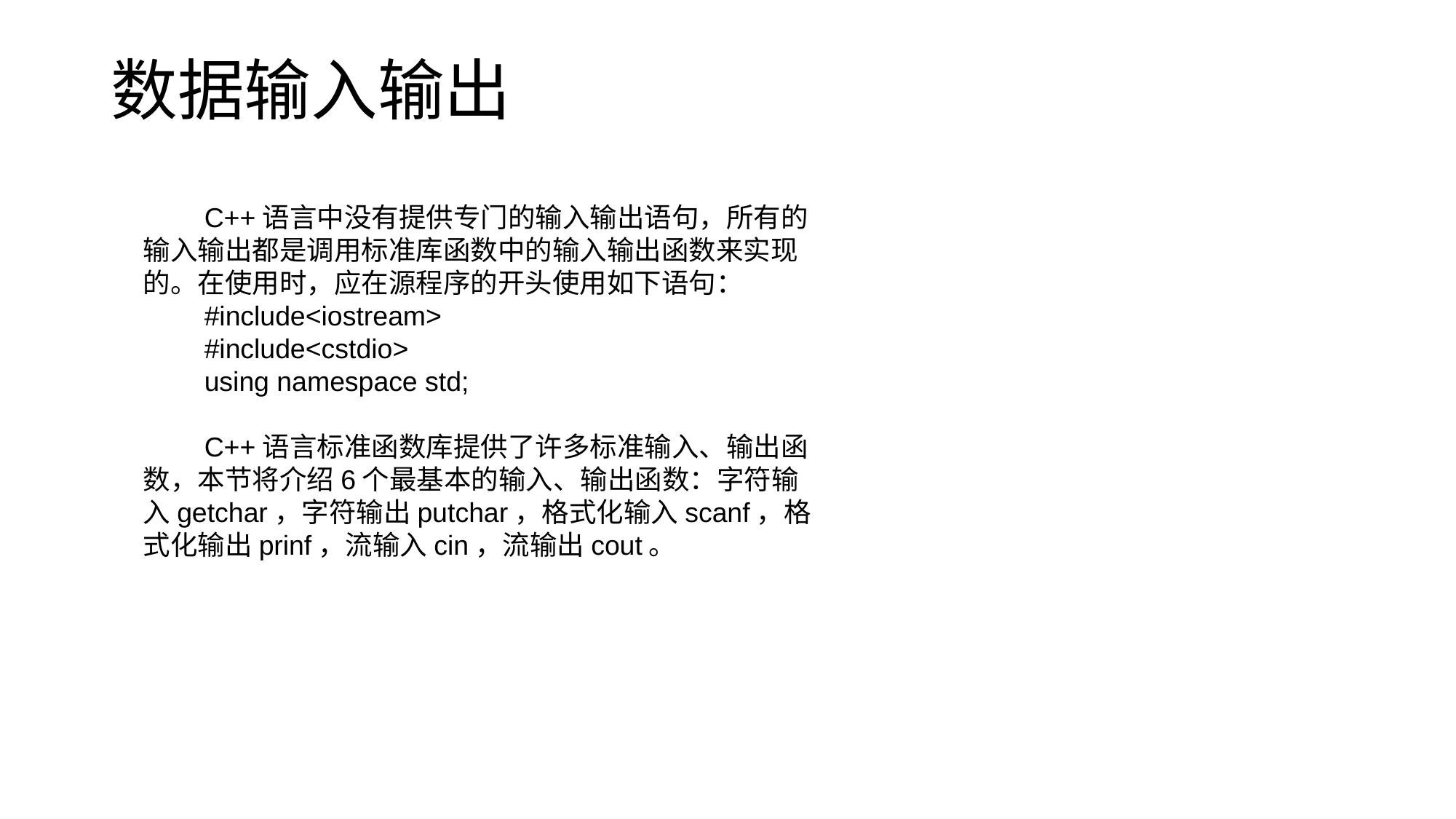

# 数据输入输出
　　C++语言中没有提供专门的输入输出语句，所有的输入输出都是调用标准库函数中的输入输出函数来实现的。在使用时，应在源程序的开头使用如下语句：
　　#include<iostream>
　　#include<cstdio>
　　using namespace std;

　　C++语言标准函数库提供了许多标准输入、输出函数，本节将介绍6个最基本的输入、输出函数：字符输入getchar，字符输出putchar，格式化输入scanf，格式化输出prinf，流输入cin，流输出cout。